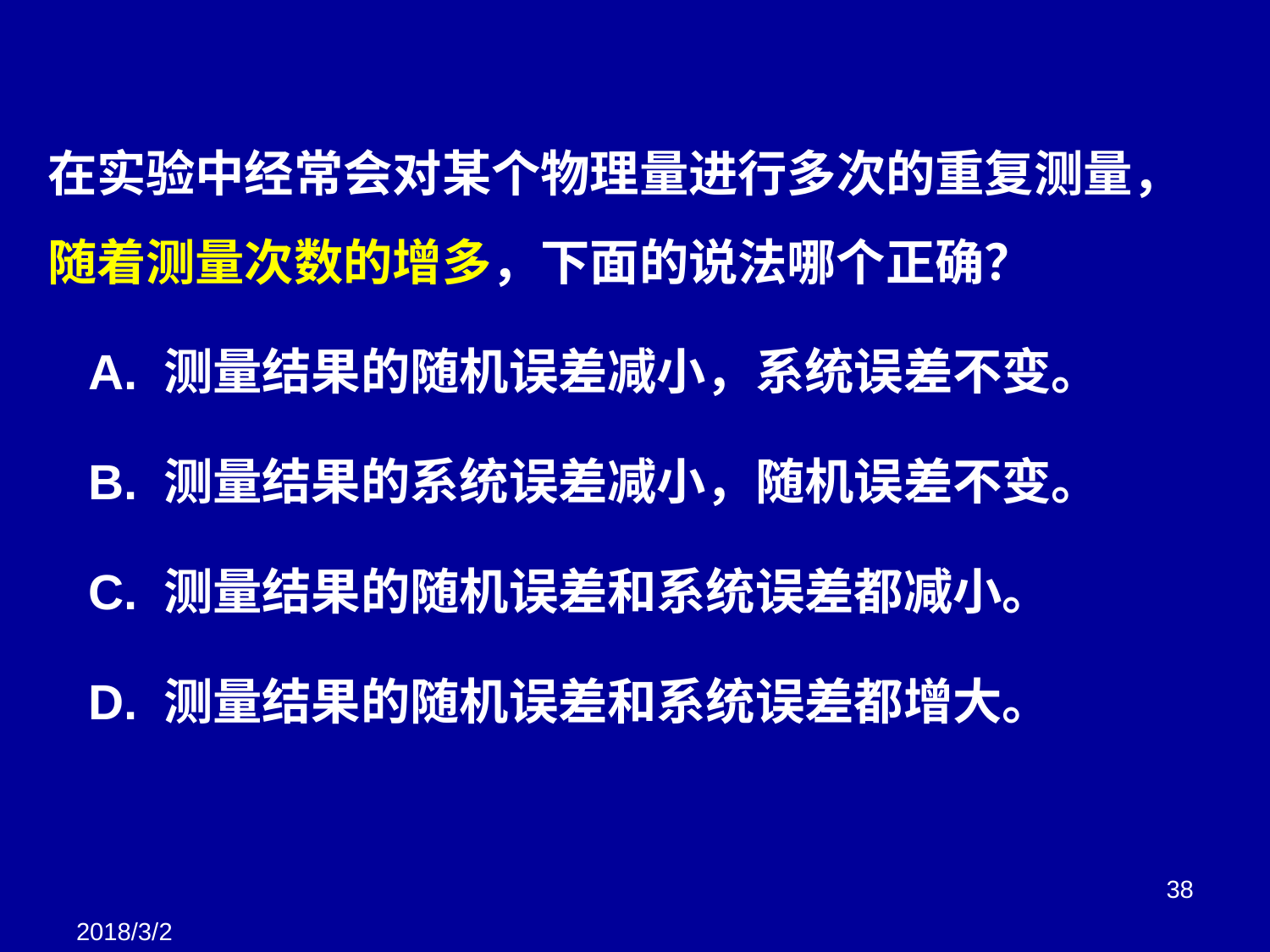

在实验中经常会对某个物理量进行多次的重复测量， 随着测量次数的增多，下面的说法哪个正确？
   A. 测量结果的随机误差减小，系统误差不变。
   B. 测量结果的系统误差减小，随机误差不变。
   C. 测量结果的随机误差和系统误差都减小。
   D. 测量结果的随机误差和系统误差都增大。
38
2018/3/2